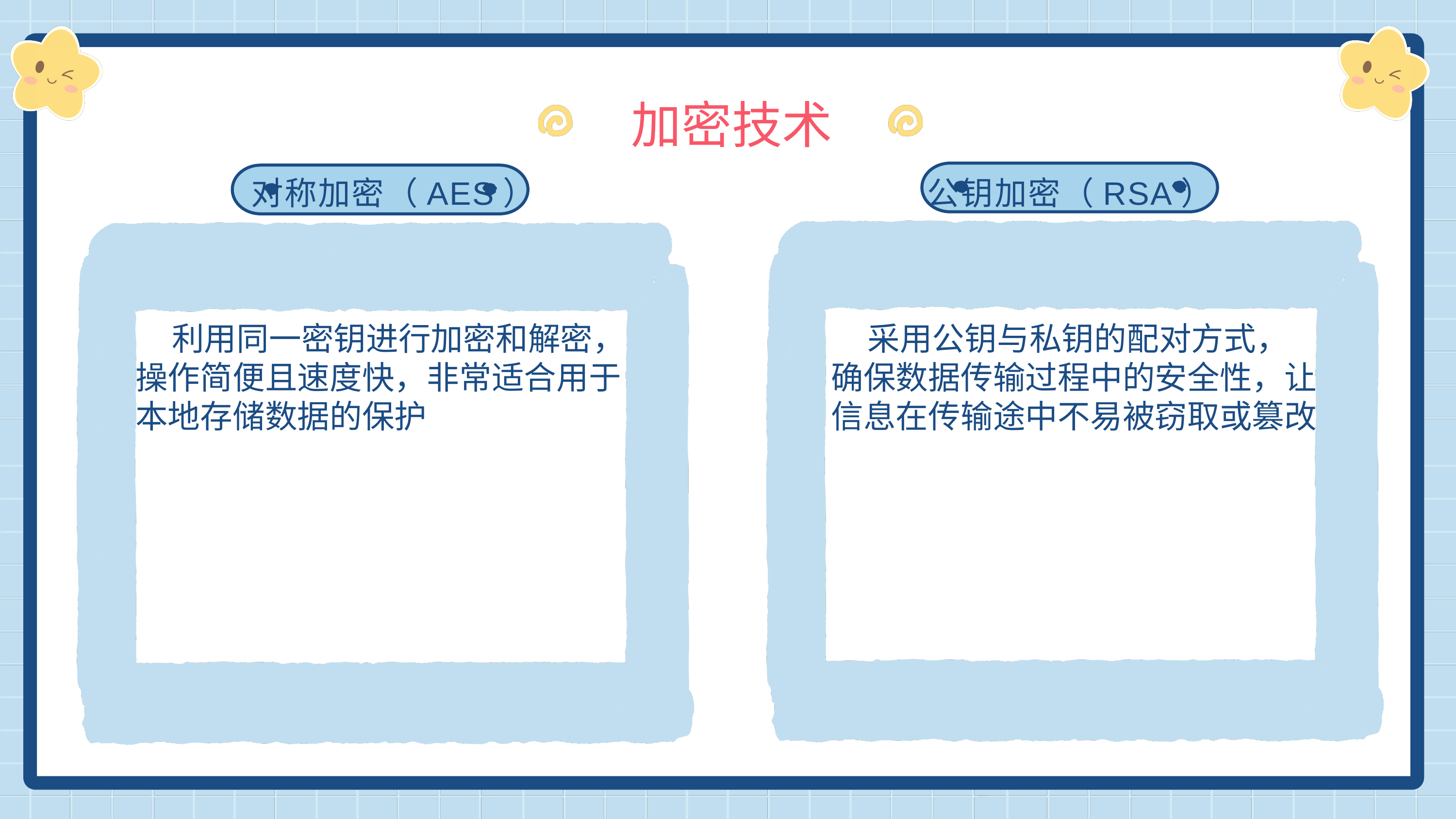

加密技术

公钥加密（RSA）

对称加密（AES）

利用同一密钥进行加密和解密，操作简便且速度快，非常适合用于本地存储数据的保护
采用公钥与私钥的配对方式，确保数据传输过程中的安全性，让信息在传输途中不易被窃取或篡改